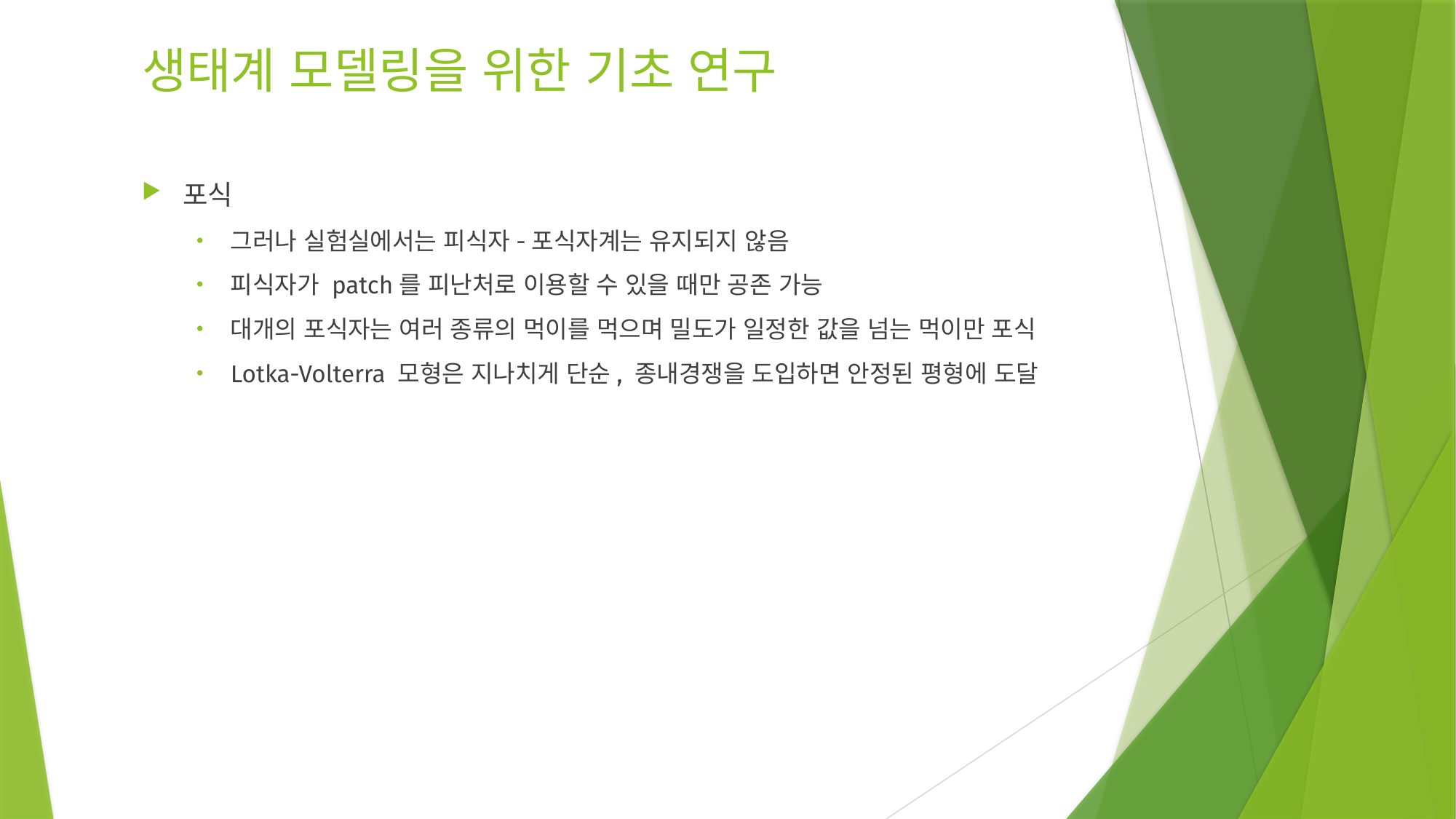

# 생태계 모델링을 위한 기초 연구
포식
그러나 실험실에서는 피식자-포식자계는 유지되지 않음
피식자가 patch를 피난처로 이용할 수 있을 때만 공존 가능
대개의 포식자는 여러 종류의 먹이를 먹으며 밀도가 일정한 값을 넘는 먹이만 포식
Lotka-Volterra 모형은 지나치게 단순, 종내경쟁을 도입하면 안정된 평형에 도달